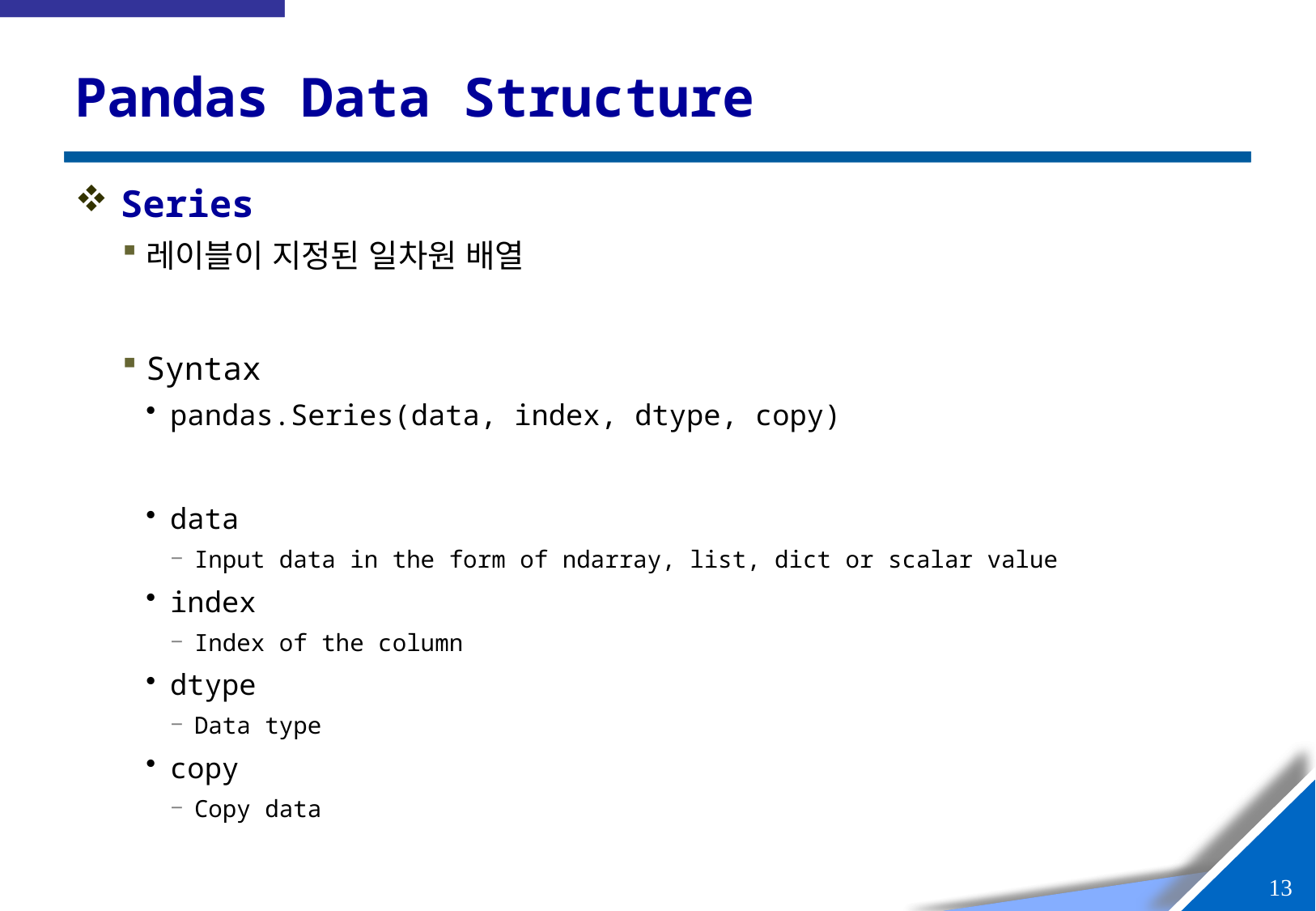

# Pandas Data Structure
Series
레이블이 지정된 일차원 배열

Syntax
pandas.Series(data, index, dtype, copy)

data
Input data in the form of ndarray, list, dict or scalar value
index
Index of the column
dtype
Data type
copy
Copy data
13